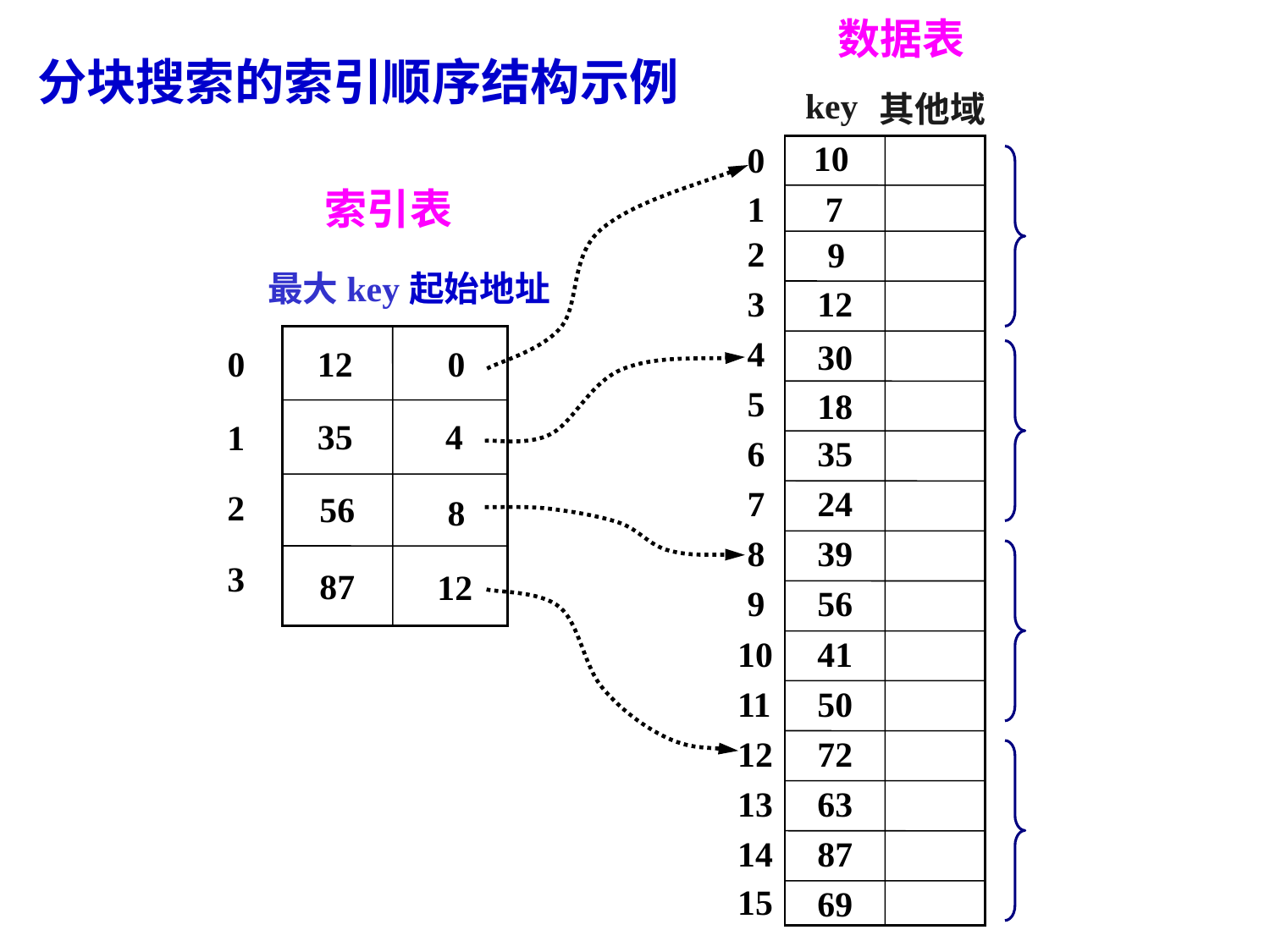

数据表
key
其他域
10
0

1
7
2
9
3
12
4
30
5
18
6
35
7
24
8
39
9
56
10
41
11
50
12
72
13
63
14
87
15
69
分块搜索的索引顺序结构示例

索引表
最大key
起始地址

0
1
2
3

12
0

35
4
56
8

87
12